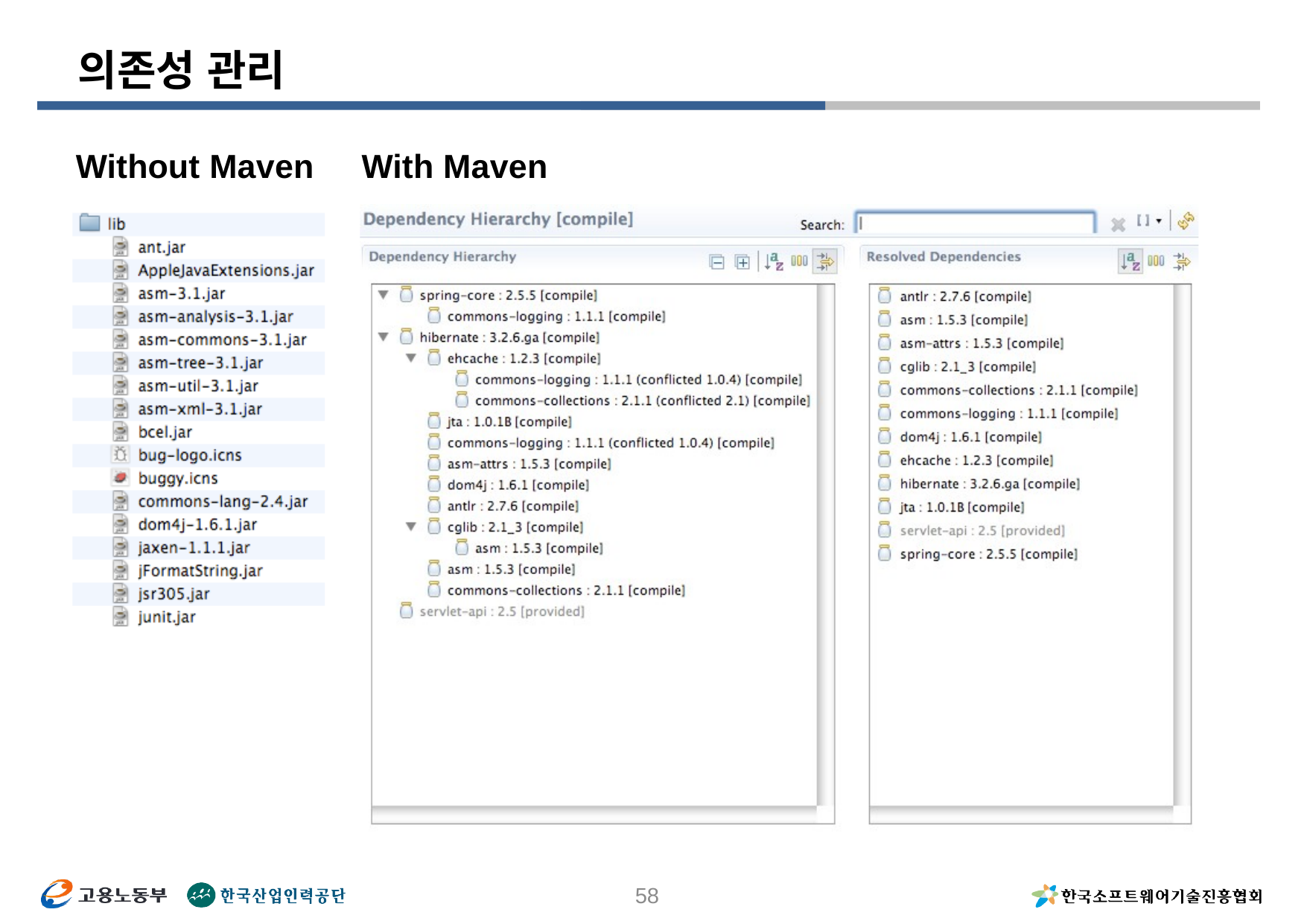

# 의존성 관리
With Maven
Without Maven

58